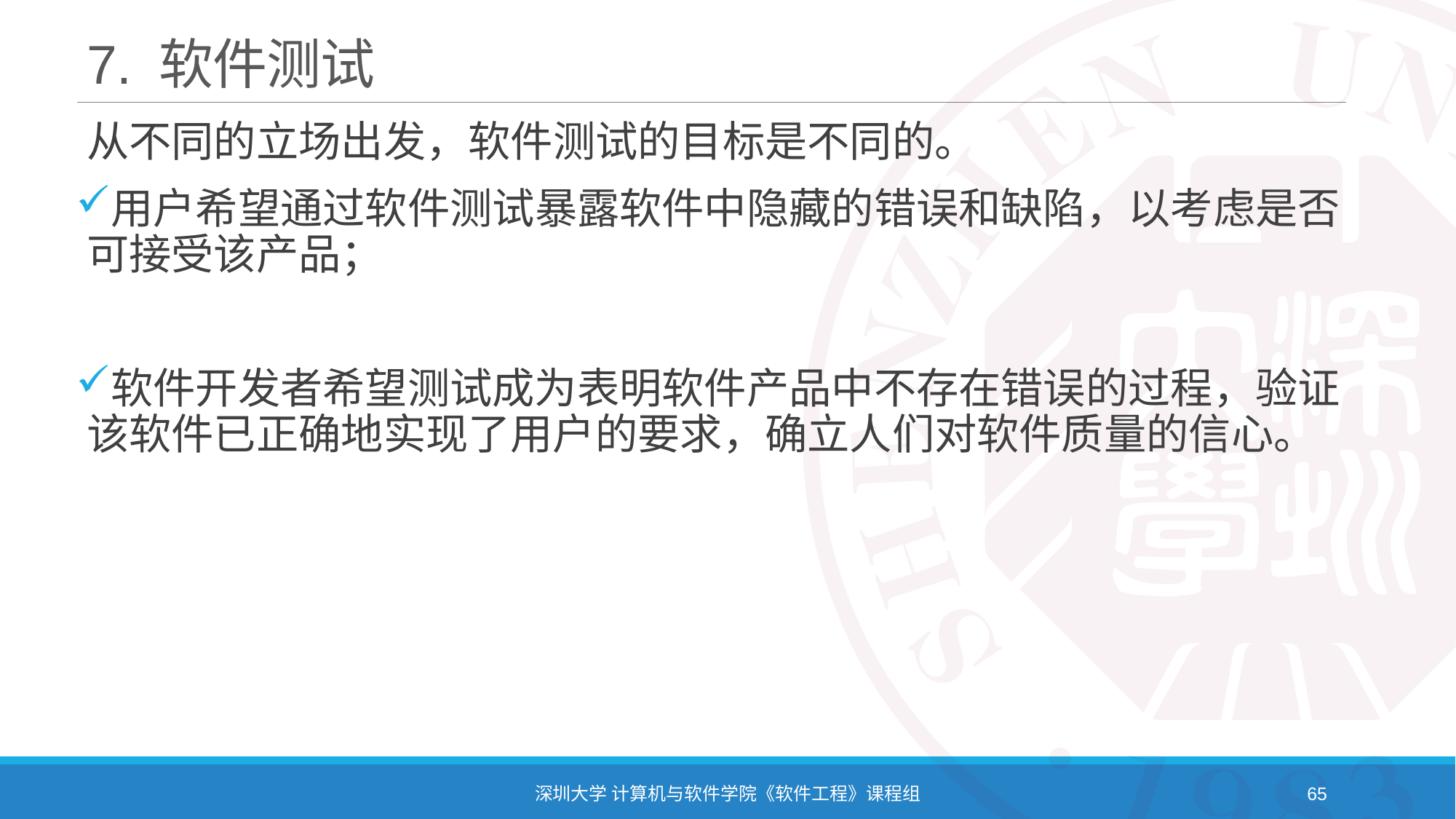

# 7. 软件测试
从不同的立场出发，软件测试的目标是不同的。
用户希望通过软件测试暴露软件中隐藏的错误和缺陷，以考虑是否可接受该产品；

软件开发者希望测试成为表明软件产品中不存在错误的过程，验证该软件已正确地实现了用户的要求，确立人们对软件质量的信心。
深圳大学 计算机与软件学院《软件工程》课程组
65